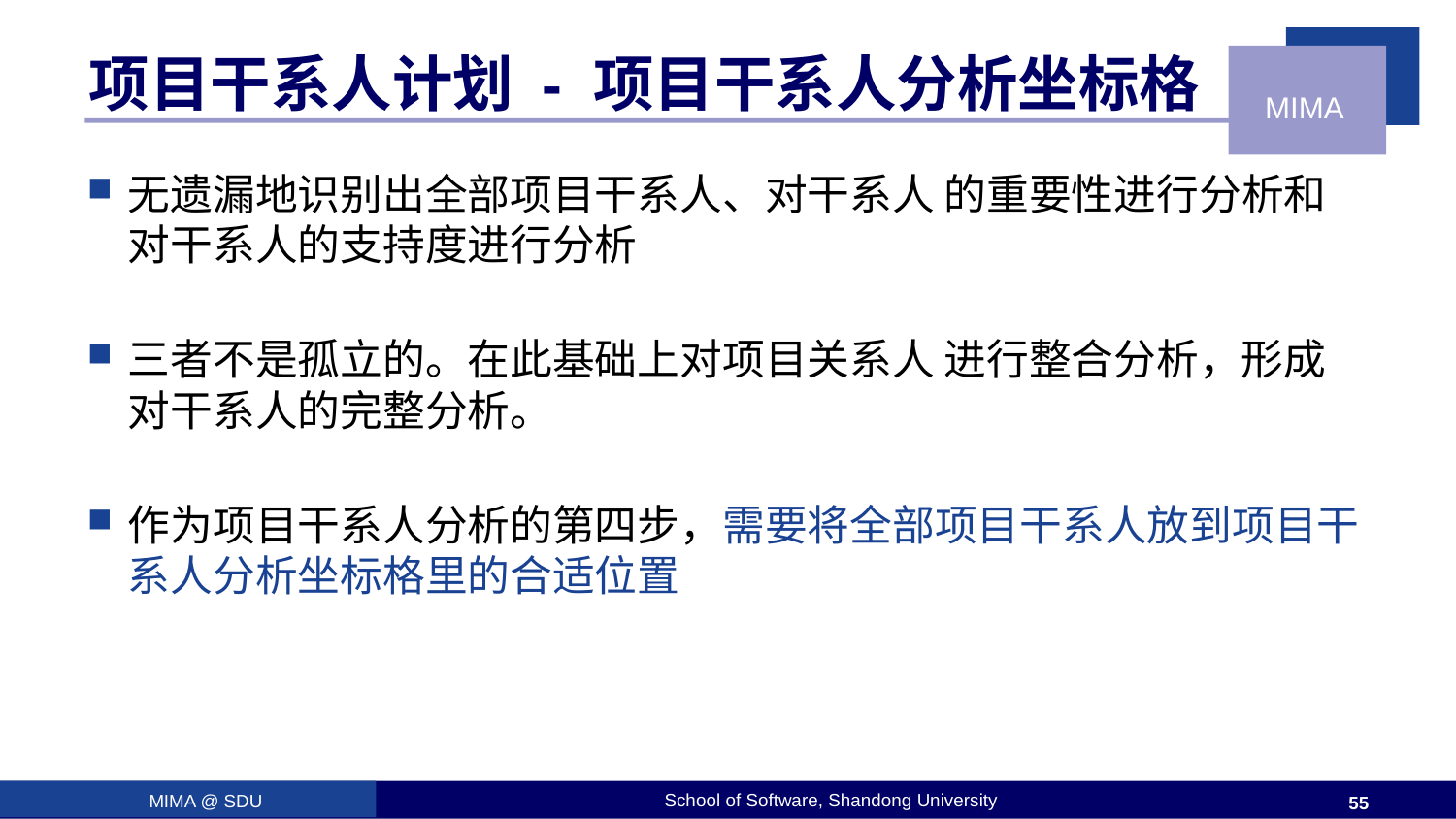

# 项目干系人计划 - 项目干系人分析坐标格
无遗漏地识别出全部项目干系人、对干系人 的重要性进行分析和对干系人的支持度进行分析

三者不是孤立的。在此基础上对项目关系人 进行整合分析，形成对干系人的完整分析。

作为项目干系人分析的第四步，需要将全部项目干系人放到项目干系人分析坐标格里的合适位置